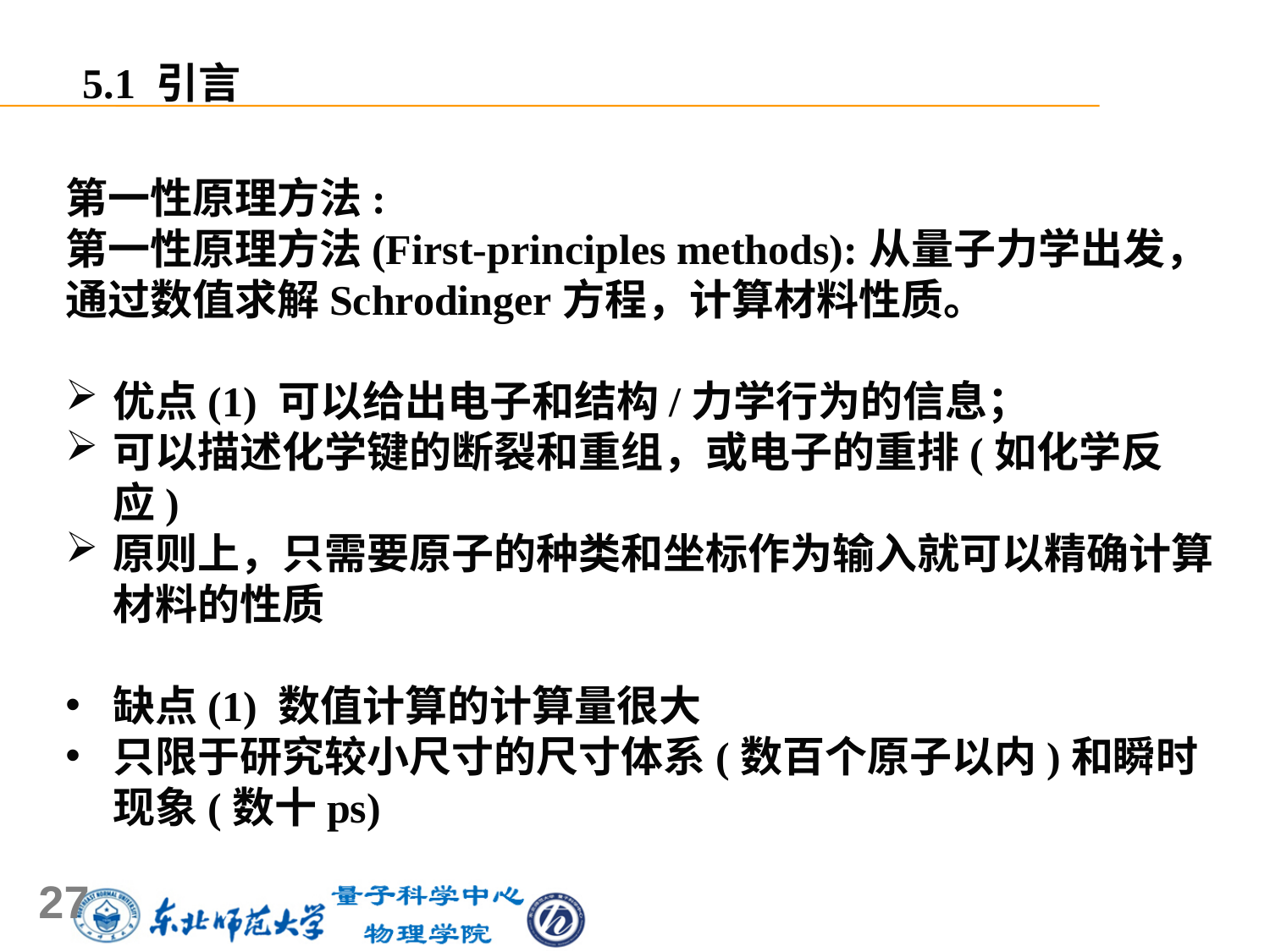

5.1 引言

第一性原理方法:
第一性原理方法(First-principles methods):从量子力学出发，通过数值求解Schrodinger方程，计算材料性质。

优点(1) 可以给出电子和结构/力学行为的信息；
可以描述化学键的断裂和重组，或电子的重排(如化学反应)
原则上，只需要原子的种类和坐标作为输入就可以精确计算材料的性质

缺点(1) 数值计算的计算量很大
只限于研究较小尺寸的尺寸体系(数百个原子以内)和瞬时现象(数十ps)
27